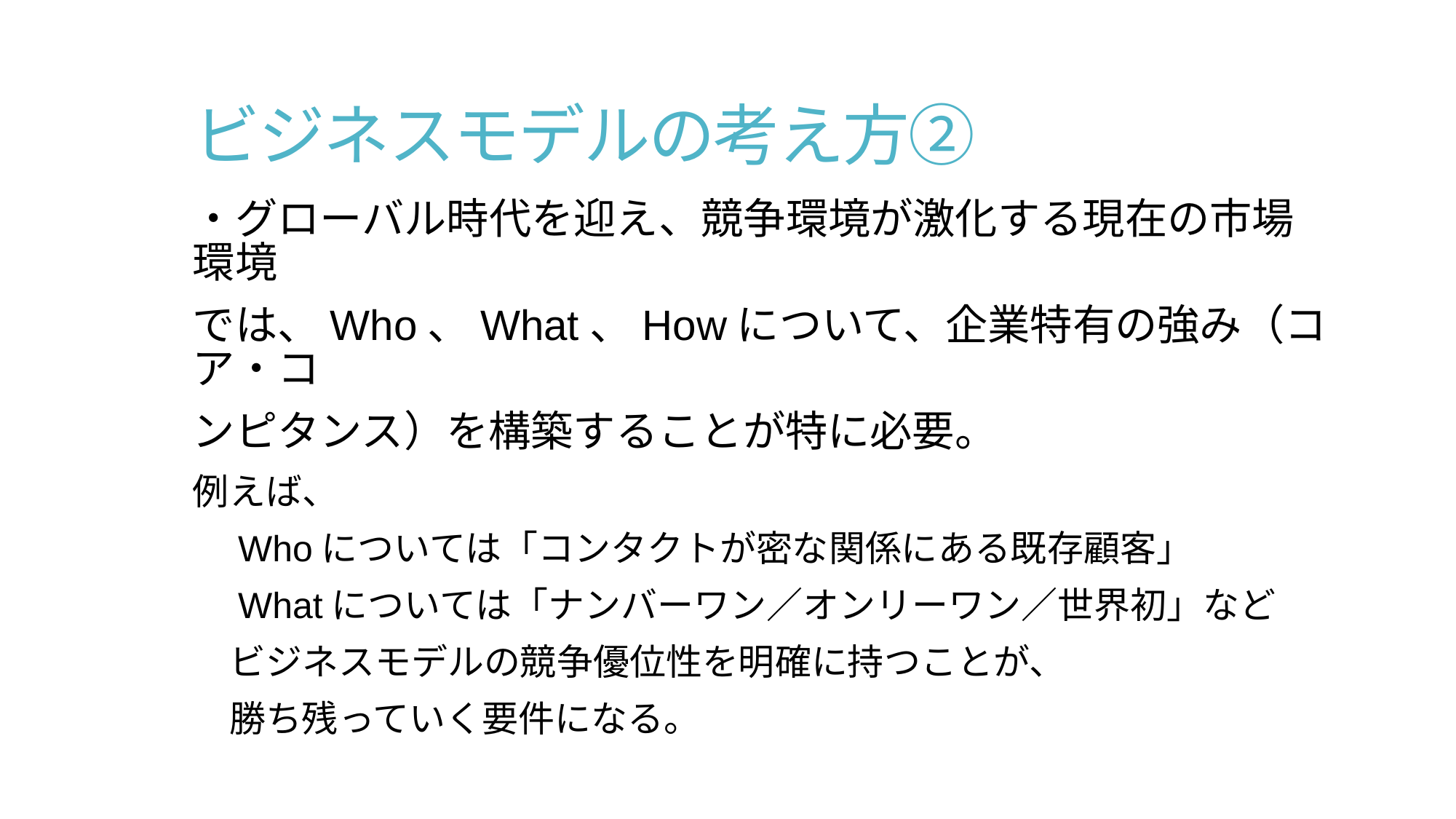

# ビジネスモデルの考え方②
・グローバル時代を迎え、競争環境が激化する現在の市場環境
では、Who、What、Howについて、企業特有の強み（コア・コ
ンピタンス）を構築することが特に必要。
例えば、
　Whoについては「コンタクトが密な関係にある既存顧客」
　Whatについては「ナンバーワン／オンリーワン／世界初」など
　ビジネスモデルの競争優位性を明確に持つことが、
　勝ち残っていく要件になる。